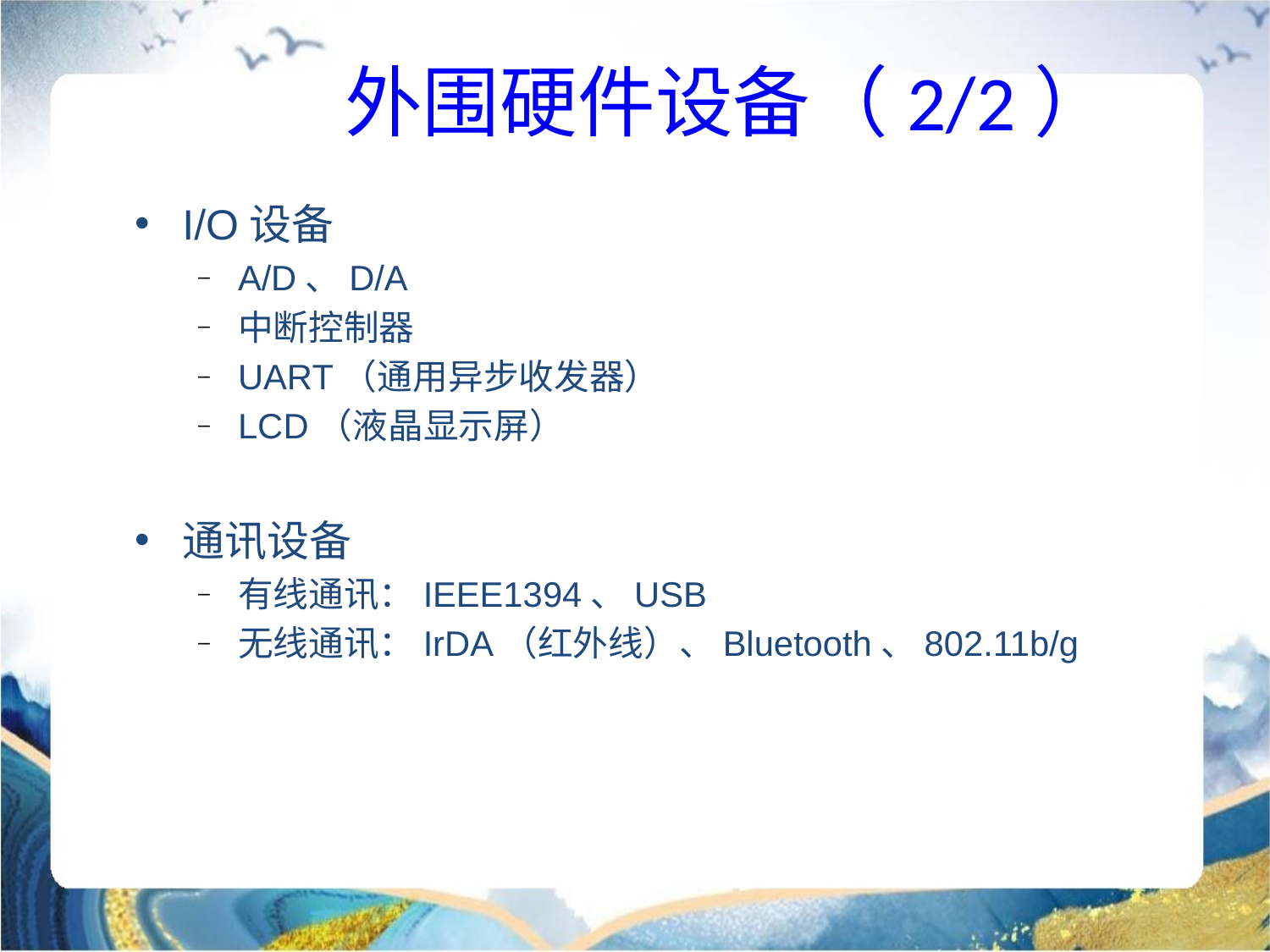

外围硬件设备（2/2）
I/O设备
A/D、D/A
中断控制器
UART（通用异步收发器）
LCD（液晶显示屏）

通讯设备
有线通讯：IEEE1394、USB
无线通讯：IrDA（红外线）、Bluetooth、802.11b/g